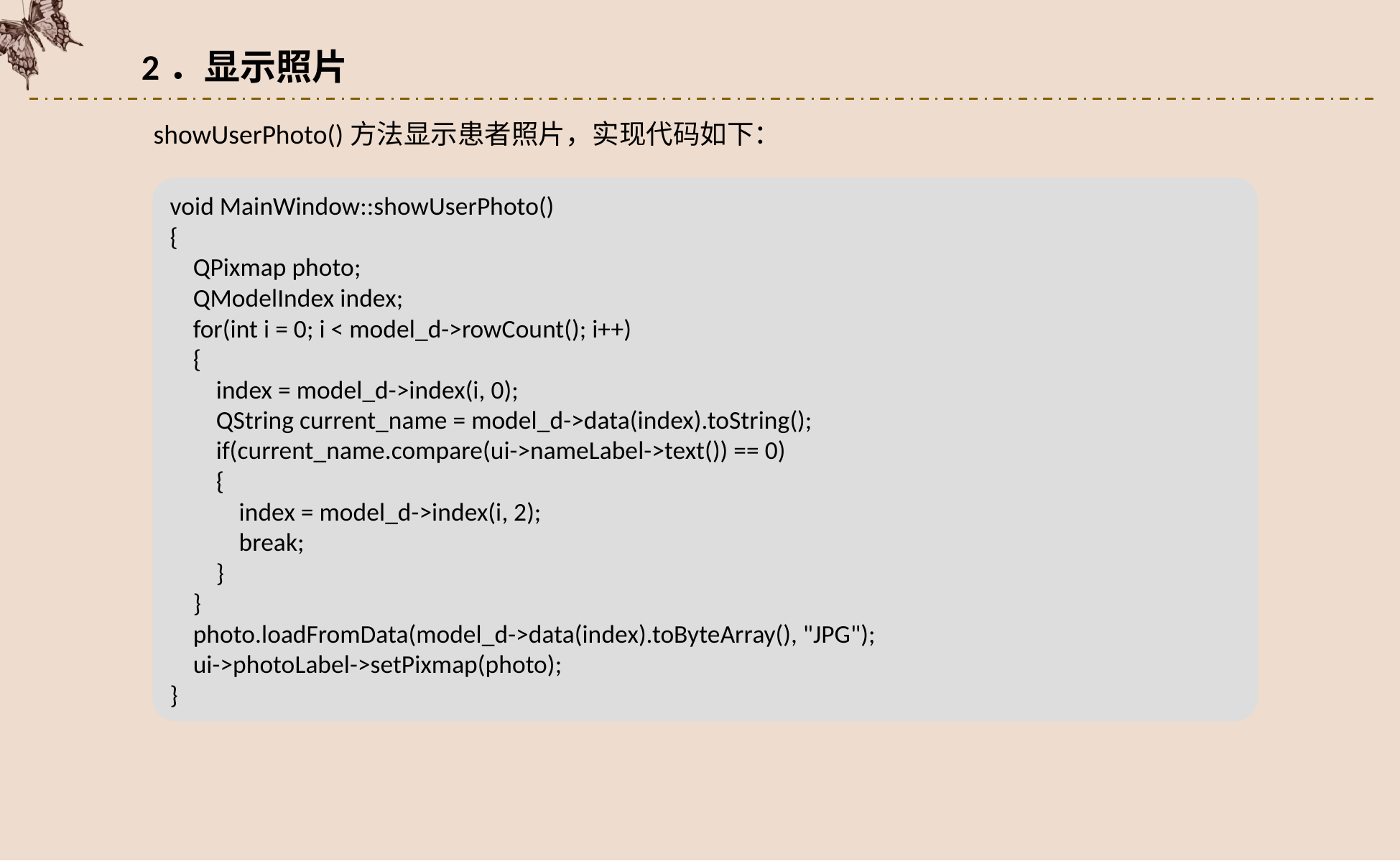

2．显示照片
showUserPhoto()方法显示患者照片，实现代码如下：
void MainWindow::showUserPhoto()
{
    QPixmap photo;
    QModelIndex index;
    for(int i = 0; i < model_d->rowCount(); i++)
    {
        index = model_d->index(i, 0);
        QString current_name = model_d->data(index).toString();
        if(current_name.compare(ui->nameLabel->text()) == 0)
        {
            index = model_d->index(i, 2);
            break;
        }
    }
    photo.loadFromData(model_d->data(index).toByteArray(), "JPG");
    ui->photoLabel->setPixmap(photo);
}